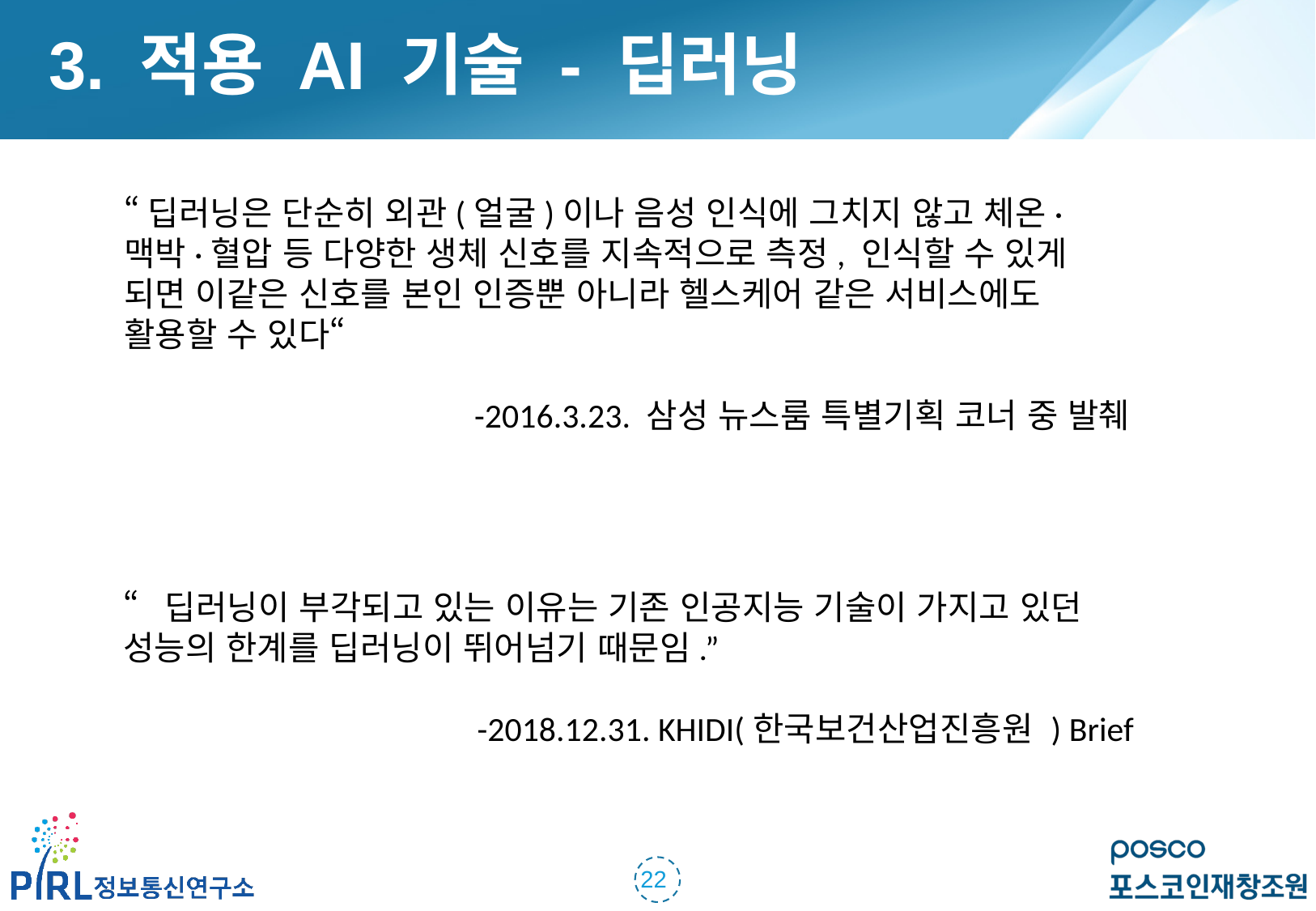

3. 적용 AI 기술 - 딥러닝
“딥러닝은 단순히 외관(얼굴)이나 음성 인식에 그치지 않고 체온·맥박·혈압 등 다양한 생체 신호를 지속적으로 측정, 인식할 수 있게 되면 이같은 신호를 본인 인증뿐 아니라 헬스케어 같은 서비스에도 활용할 수 있다“

-2016.3.23. 삼성 뉴스룸 특별기획 코너 중 발췌

“딥러닝이 부각되고 있는 이유는 기존 인공지능 기술이 가지고 있던 성능의 한계를 딥러닝이 뛰어넘기 때문임.”

-2018.12.31. KHIDI(한국보건산업진흥원 ) Brief